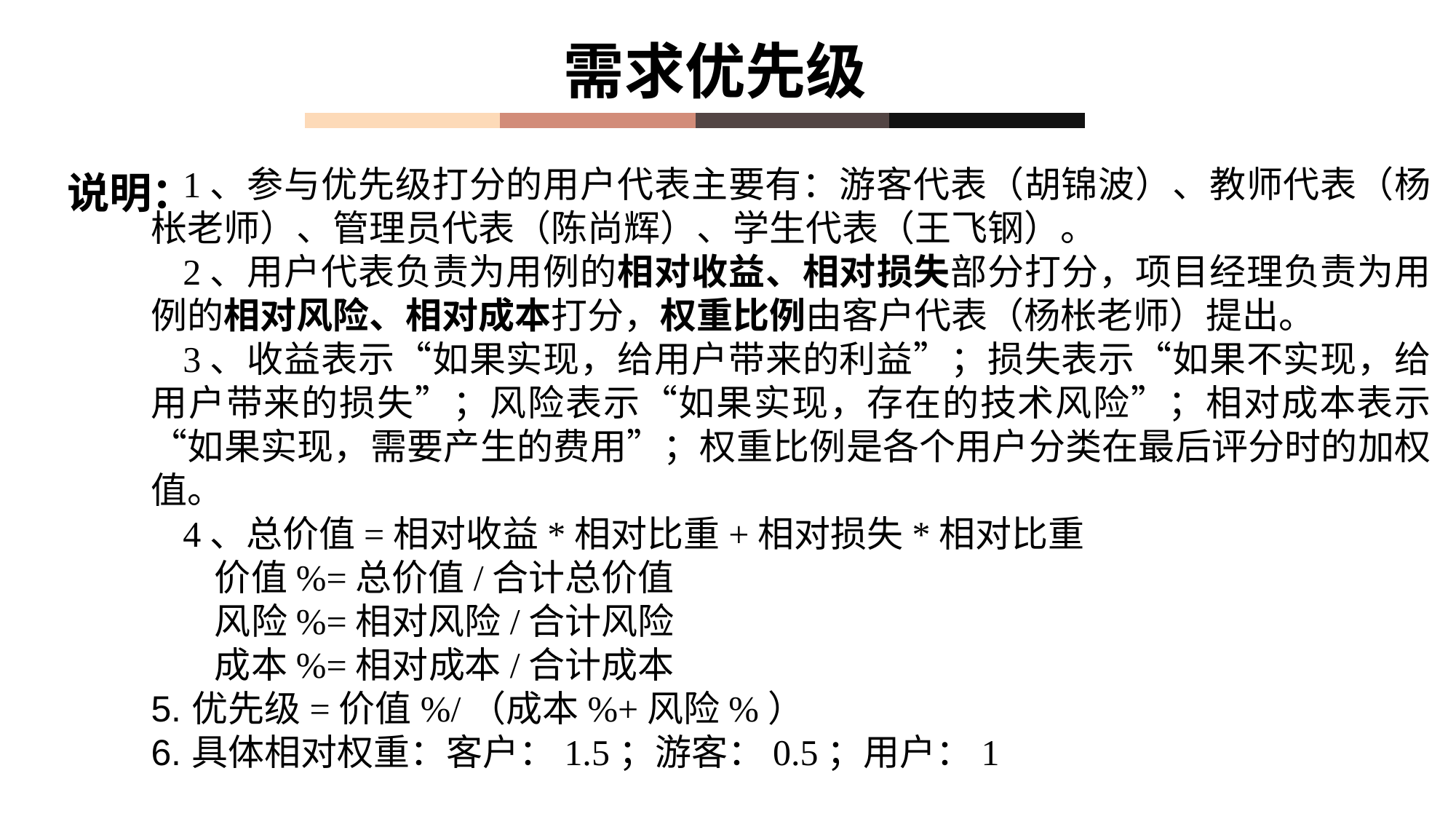

需求优先级
说明：
1、参与优先级打分的用户代表主要有：游客代表（胡锦波）、教师代表（杨枨老师）、管理员代表（陈尚辉）、学生代表（王飞钢）。
2、用户代表负责为用例的相对收益、相对损失部分打分，项目经理负责为用例的相对风险、相对成本打分，权重比例由客户代表（杨枨老师）提出。
3、收益表示“如果实现，给用户带来的利益”；损失表示“如果不实现，给用户带来的损失”；风险表示“如果实现，存在的技术风险”；相对成本表示“如果实现，需要产生的费用”；权重比例是各个用户分类在最后评分时的加权值。
4、总价值=相对收益*相对比重+相对损失*相对比重
价值%=总价值/合计总价值
风险%=相对风险/合计风险
成本%=相对成本/合计成本
优先级=价值%/（成本%+风险%）
具体相对权重：客户：1.5；游客：0.5；用户：1